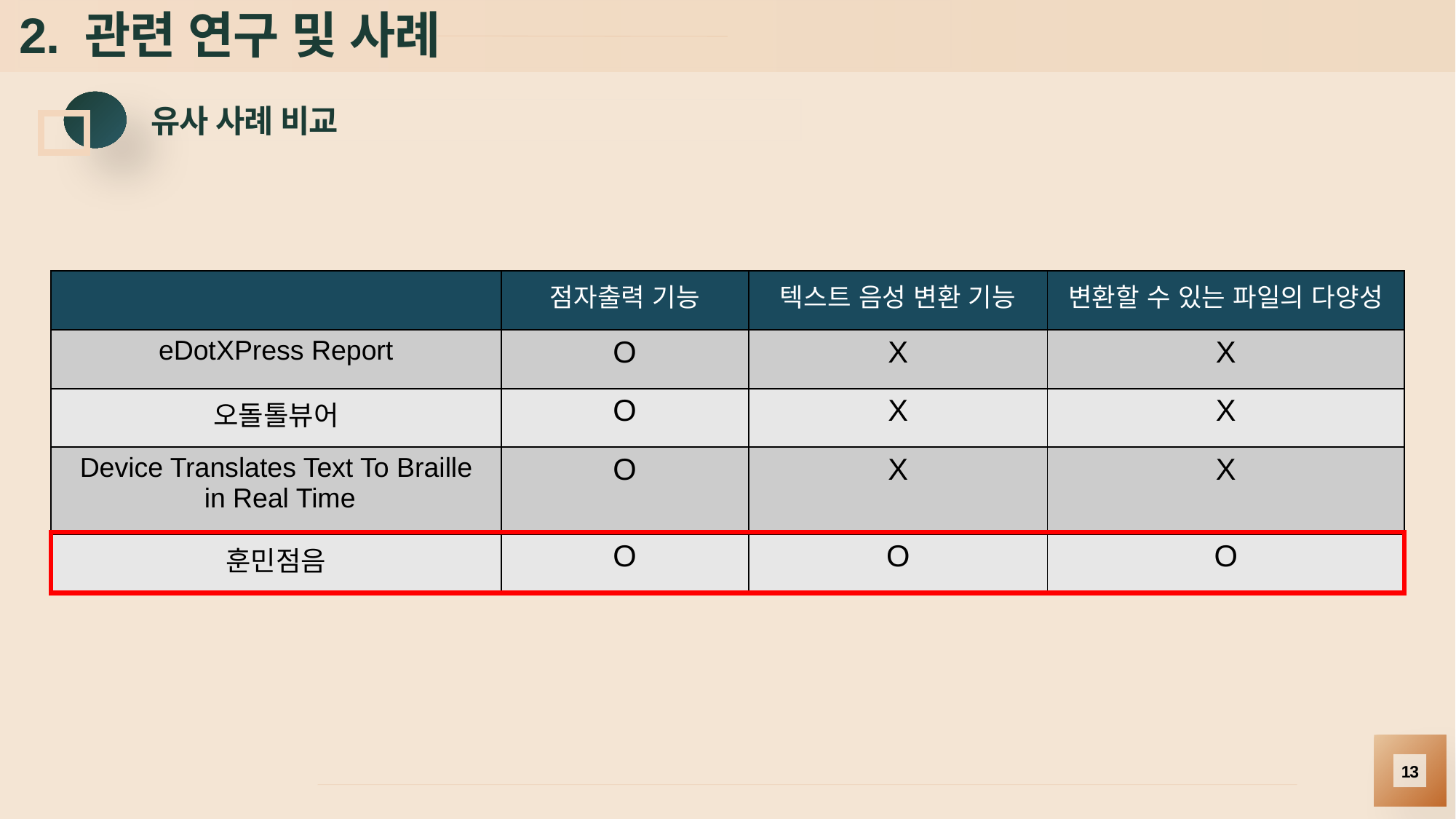

# 2. 관련 연구 및 사례

유사 사례 비교

|  | 점자출력 기능 | 텍스트 음성 변환 기능 | 변환할 수 있는 파일의 다양성 |
| --- | --- | --- | --- |
| eDotXPress Report | O | X | X |
| 오돌톨뷰어 | O | X | X |
| Device Translates Text To Braille in Real Time | O | X | X |
| 훈민점음 | O | O | O |

13